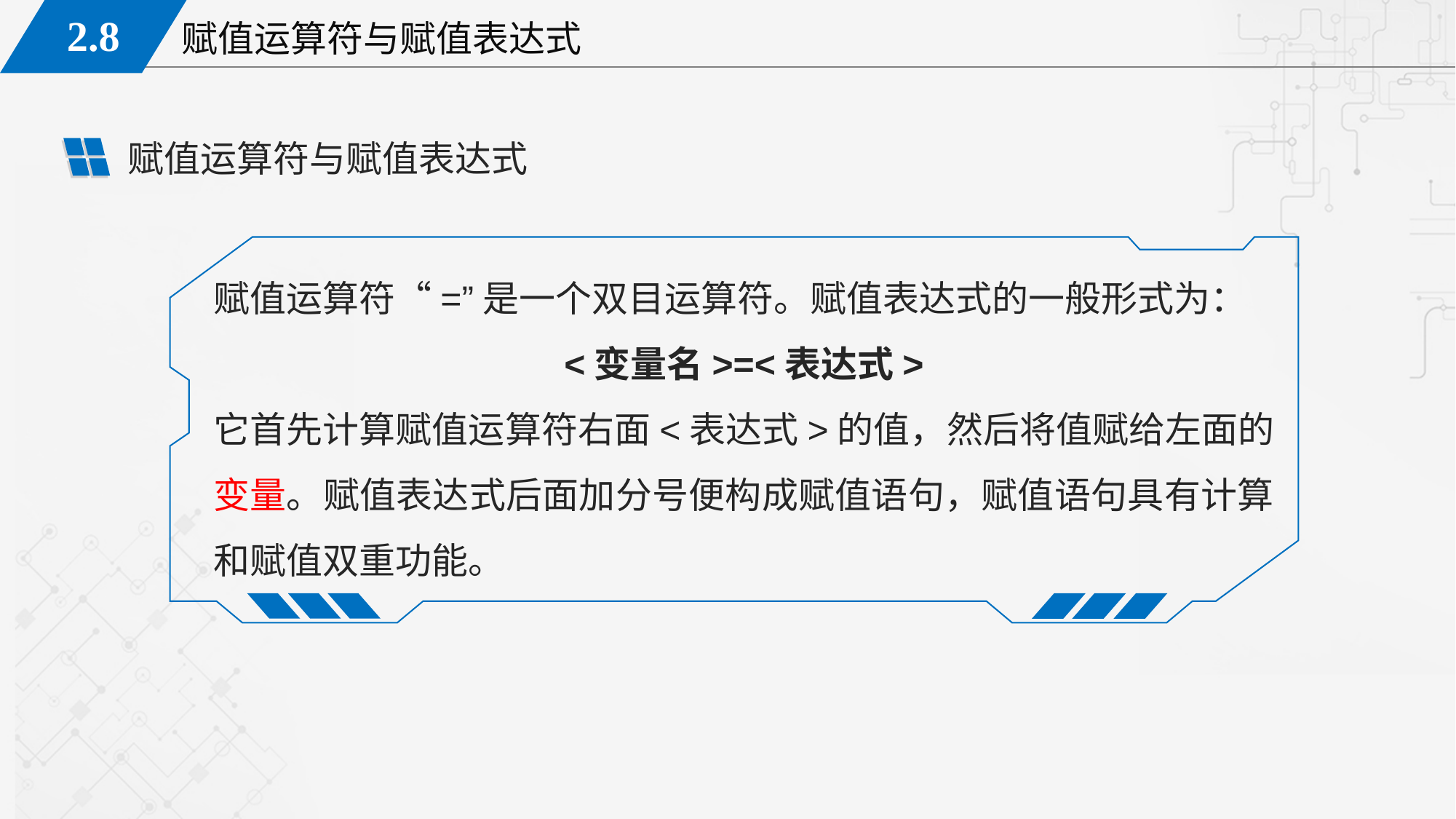

赋值运算符与赋值表达式

赋值运算符“=”是一个双目运算符。赋值表达式的一般形式为：
<变量名>=<表达式>
它首先计算赋值运算符右面<表达式>的值，然后将值赋给左面的变量。赋值表达式后面加分号便构成赋值语句，赋值语句具有计算和赋值双重功能。